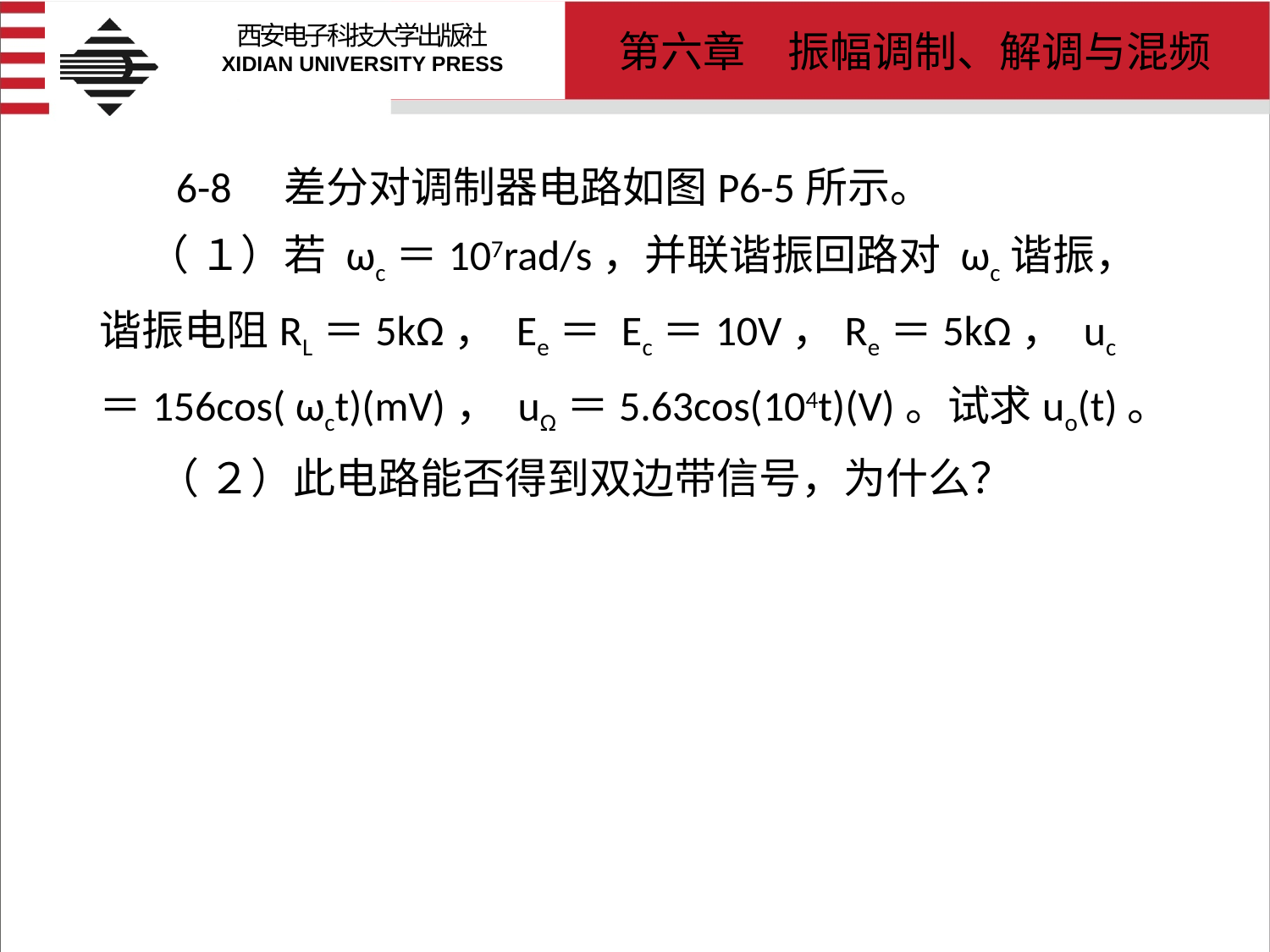

# 6-8　差分对调制器电路如图P6-5所示。 （ １）若 ωc＝107rad/s，并联谐振回路对 ωc谐振，谐振电阻RL＝5kΩ， Ee＝ Ec＝10V，Re＝5kΩ， uc ＝156cos( ωct)(mV)， uΩ＝5.63cos(104t)(V)。试求uo(t)。 （ ２）此电路能否得到双边带信号，为什么？